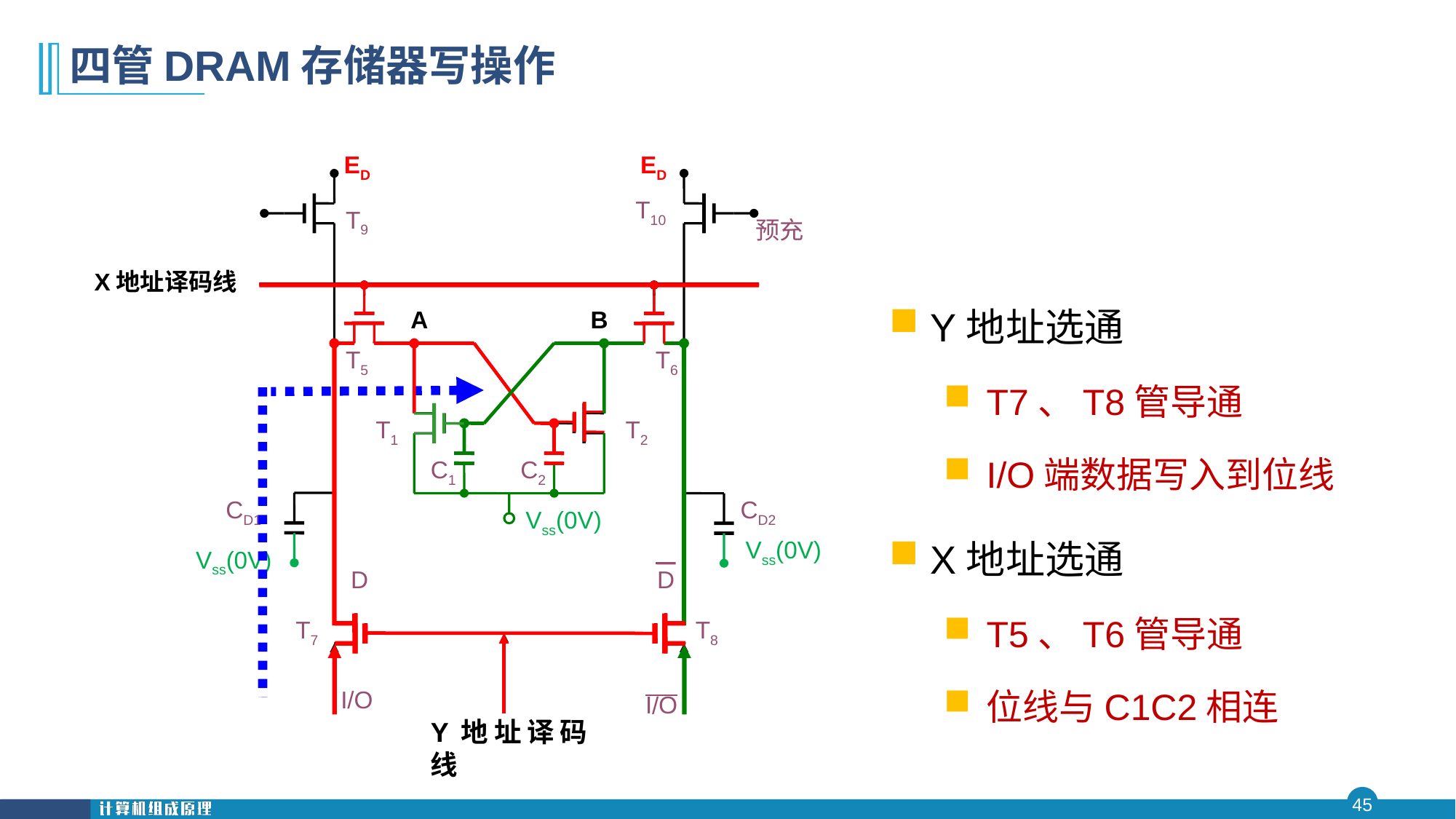

# 四管DRAM存储器写操作
ED
ED

T10

T9

预充

X地址译码线
Y地址选通
T7、T8管导通
I/O端数据写入到位线
X地址选通
T5、T6管导通
位线与C1C2相连

A
B

T5

T6

T1
T2

C1

C2

CD1

CD2
Vss(0V)

Vss(0V)
Vss(0V)
D
D

T7

T8

I/O
O/I
Y地址译码线